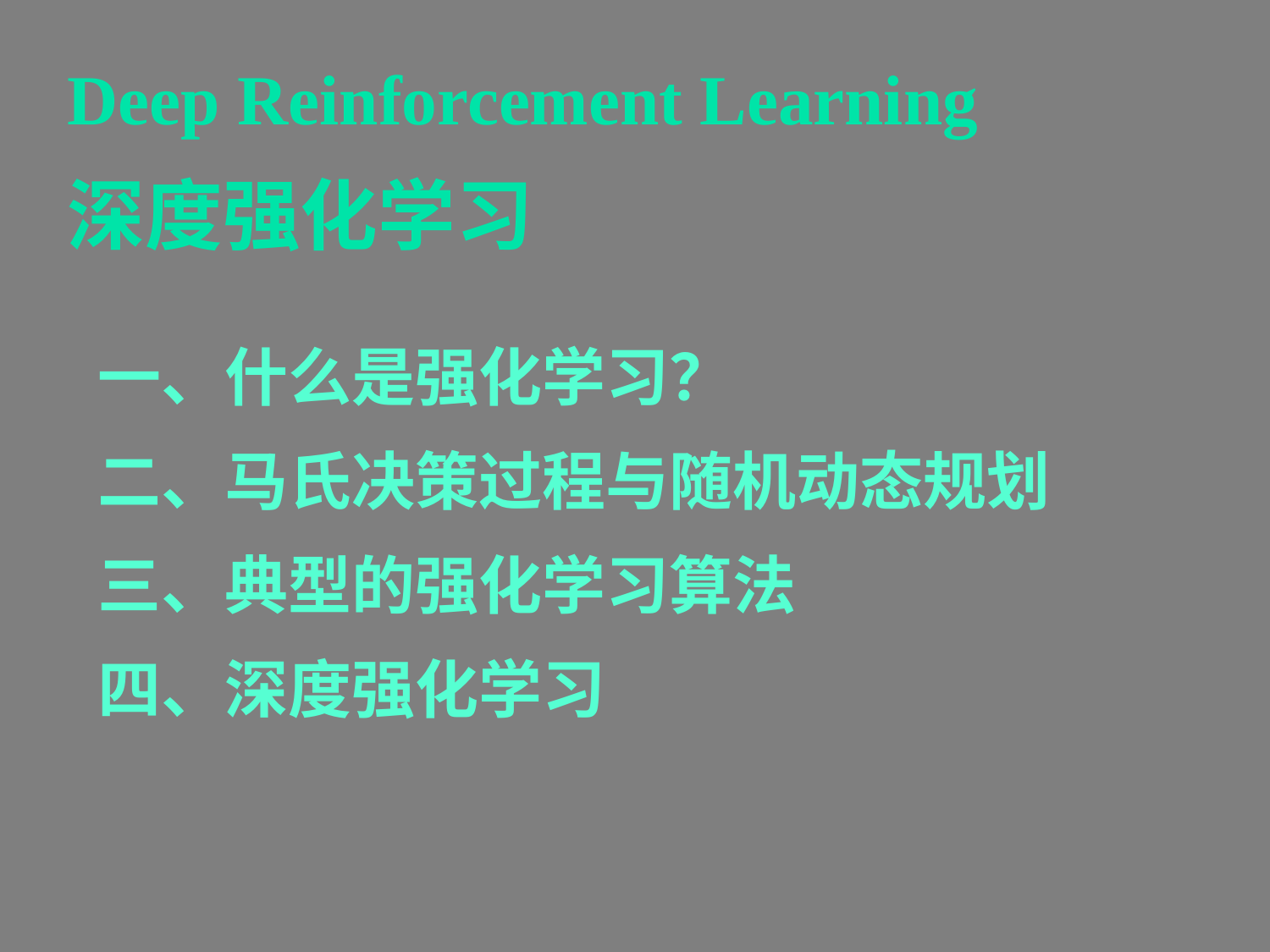

# Deep Reinforcement Learning 深度强化学习
一、什么是强化学习？
二、马氏决策过程与随机动态规划
三、典型的强化学习算法
四、深度强化学习